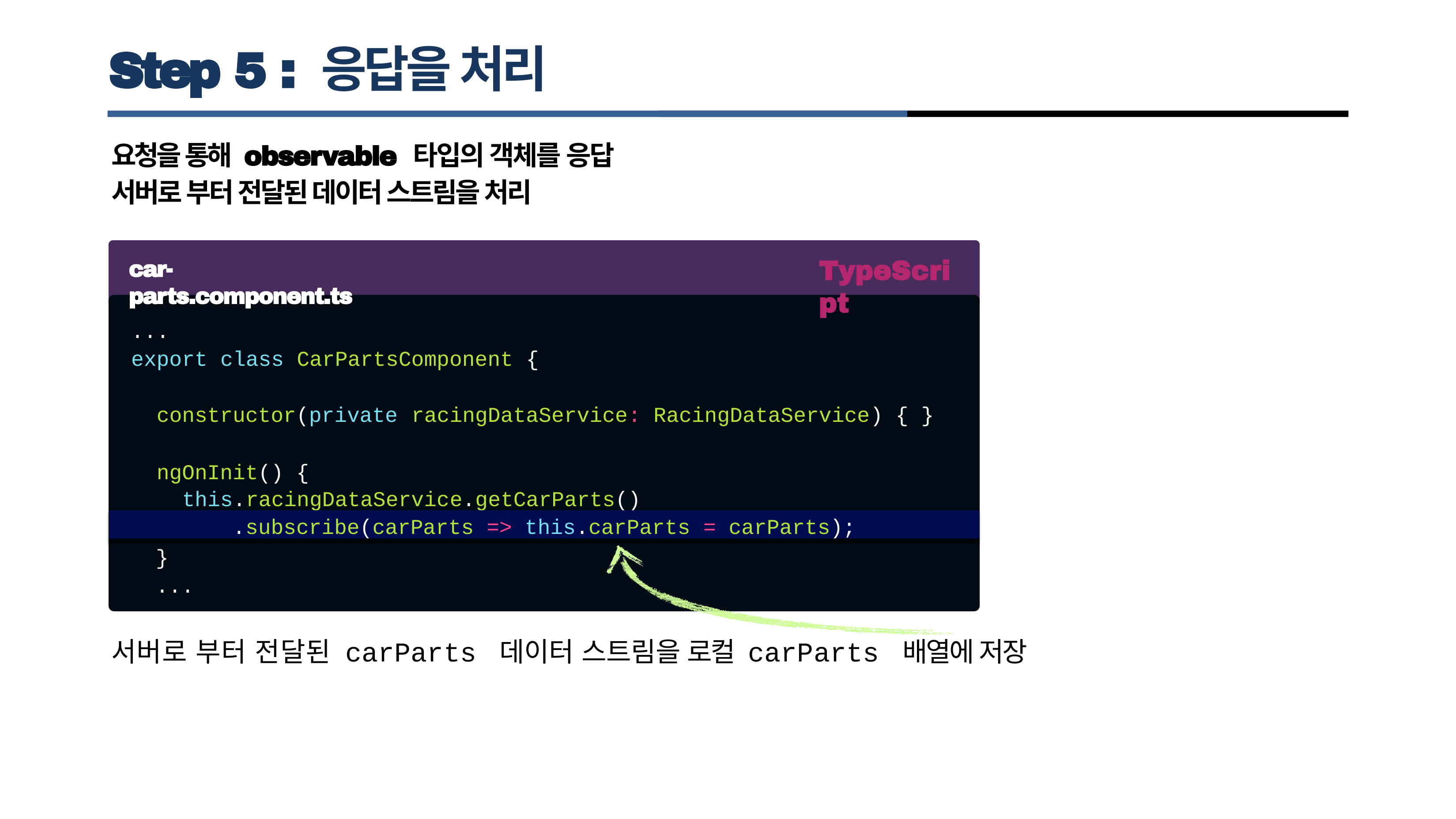

# Step 5 : 응답을 처리
요청을 통해 observable 타입의 객체를 응답
서버로 부터 전달된 데이터 스트림을 처리

TypeScript
car-parts.component.ts

...
export class
CarPartsComponent {
constructor(private

ngOnInit() {
racingDataService:
RacingDataService) { }
this.racingDataService.getCarParts()

.subscribe(carParts => this.carParts = carParts);
}
...

서버로 부터 전달된 carParts 데이터 스트림을 로컬 carParts 배열에 저장